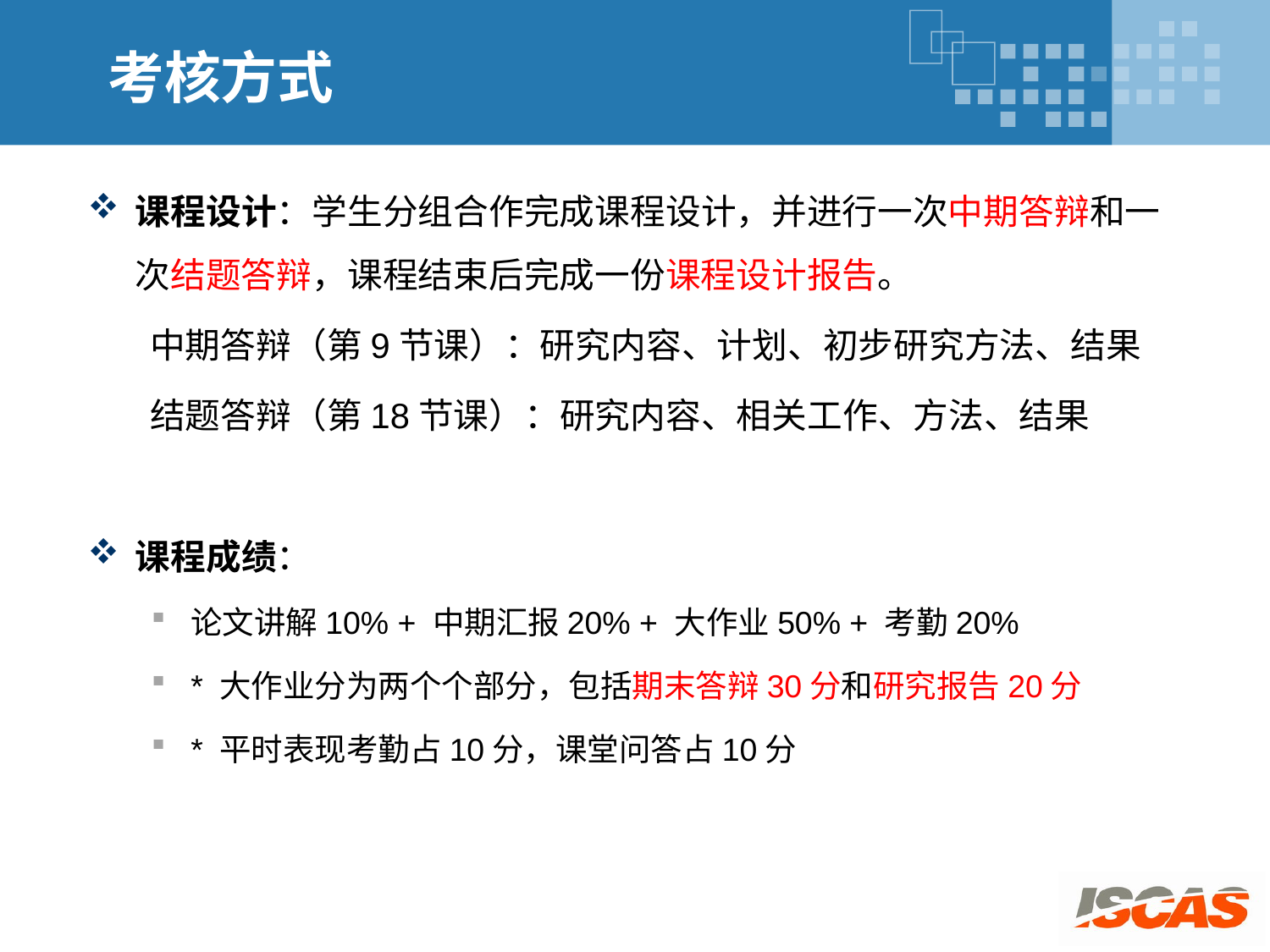

# 考核方式

课程设计：学生分组合作完成课程设计，并进行一次中期答辩和一次结题答辩，课程结束后完成一份课程设计报告。
中期答辩（第9节课）：研究内容、计划、初步研究方法、结果
结题答辩（第18节课）：研究内容、相关工作、方法、结果

课程成绩：
论文讲解10% + 中期汇报20% + 大作业50% + 考勤20%
* 大作业分为两个个部分，包括期末答辩30分和研究报告20分
* 平时表现考勤占10分，课堂问答占10分